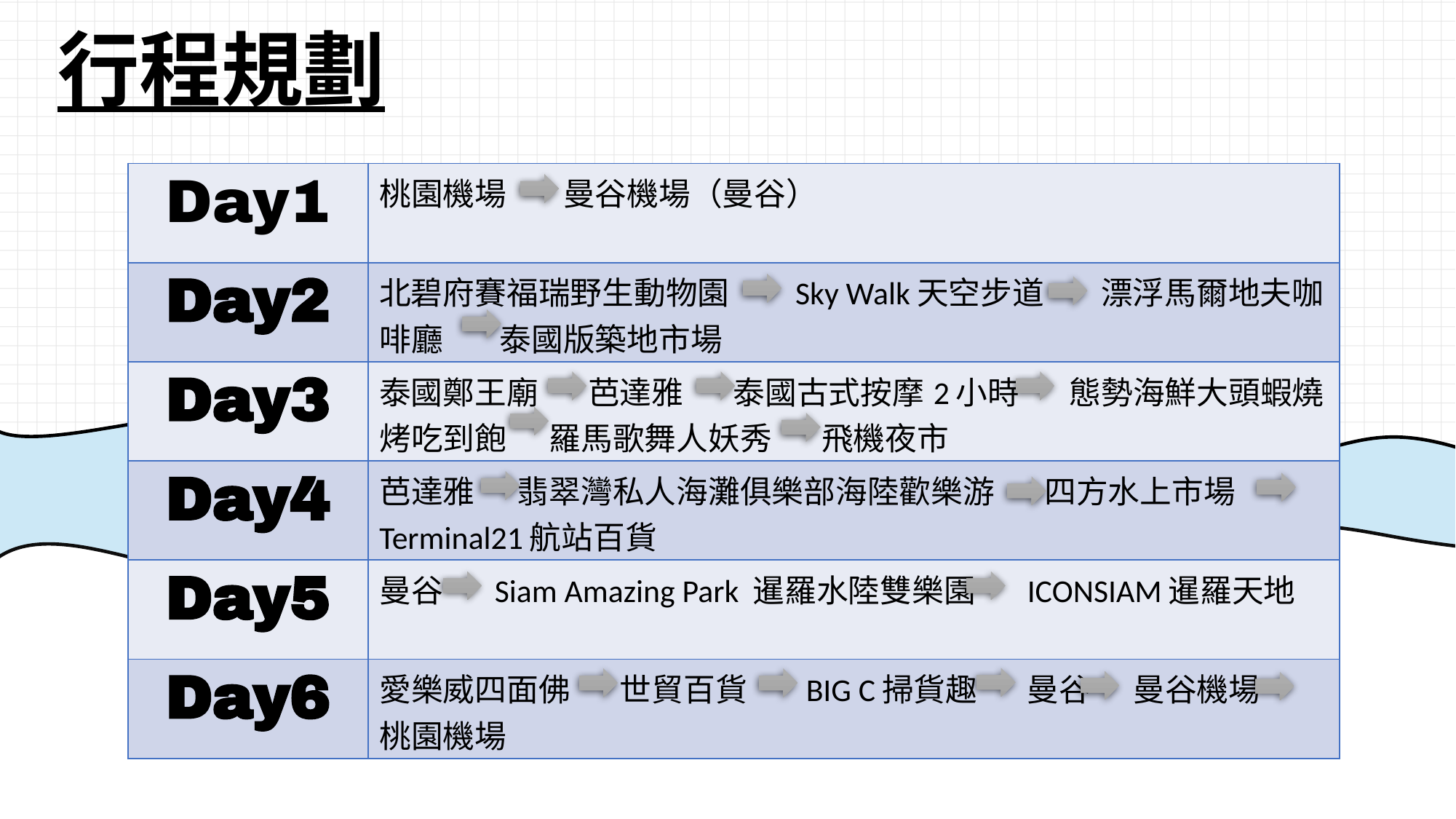

行程規劃
| Day1 | 桃園機場 曼谷機場（曼谷） |
| --- | --- |
| Day2 | 北碧府賽福瑞野生動物園 Sky Walk天空步道 漂浮馬爾地夫咖啡廳 泰國版築地市場 |
| Day3 | 泰國鄭王廟 芭達雅 泰國古式按摩2小時 態勢海鮮大頭蝦燒烤吃到飽 羅馬歌舞人妖秀 飛機夜市 |
| Day4 | 芭達雅 翡翠灣私人海灘俱樂部海陸歡樂游 四方水上市場 Terminal21航站百貨 |
| Day5 | 曼谷 Siam Amazing Park 暹羅水陸雙樂園 ICONSIAM暹羅天地 |
| Day6 | 愛樂威四面佛 世貿百貨 BIG C掃貨趣 曼谷 曼谷機場 桃園機場 |